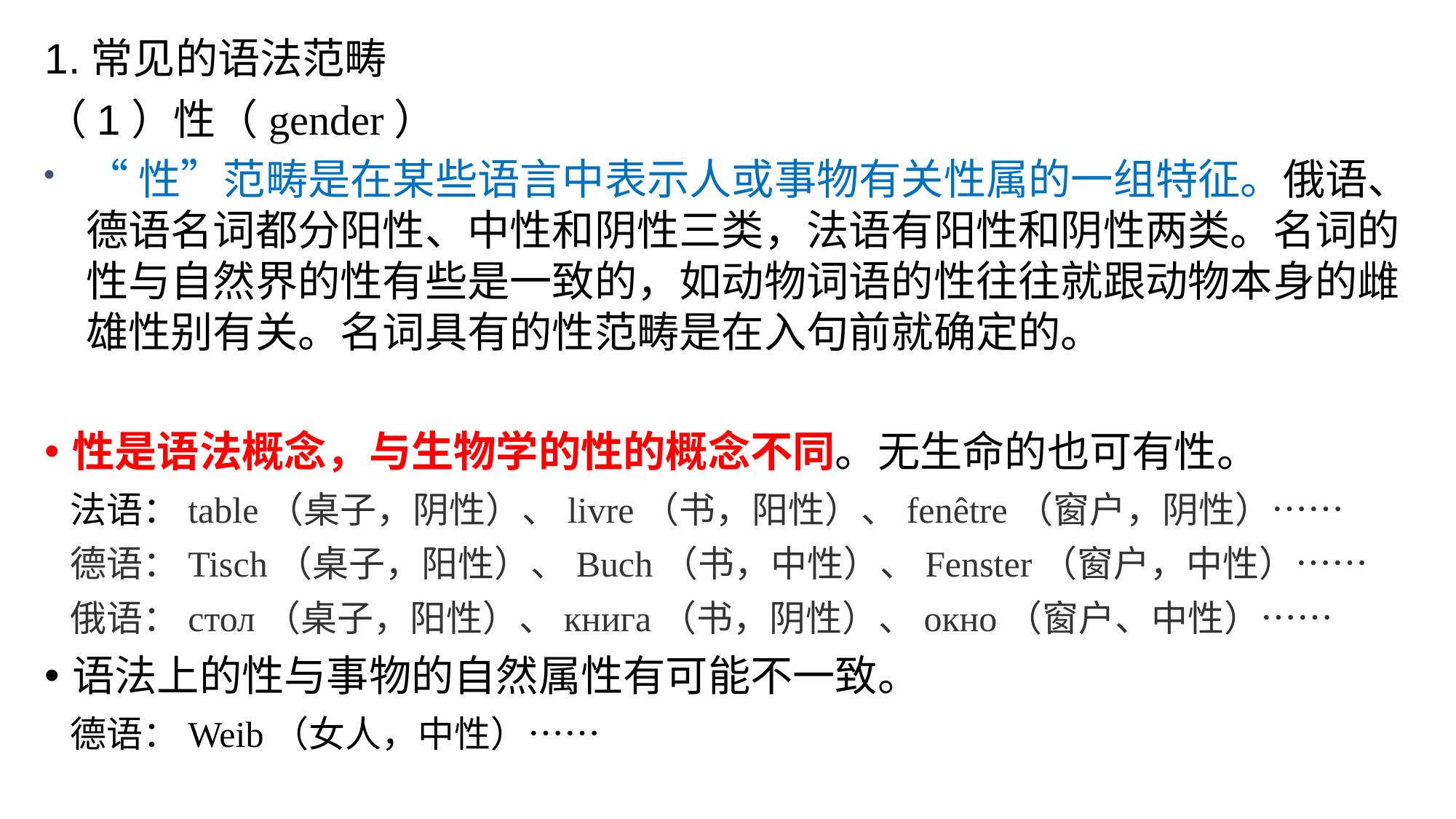

1.常见的语法范畴
（1）性（gender）
“性”范畴是在某些语言中表示人或事物有关性属的一组特征。俄语、德语名词都分阳性、中性和阴性三类，法语有阳性和阴性两类。名词的性与自然界的性有些是一致的，如动物词语的性往往就跟动物本身的雌雄性别有关。名词具有的性范畴是在入句前就确定的。

性是语法概念，与生物学的性的概念不同。无生命的也可有性。
  法语：table（桌子，阴性）、livre（书，阳性）、fenêtre（窗户，阴性）……
  德语：Tisch（桌子，阳性）、Buch（书，中性）、Fenster（窗户，中性）……
  俄语：стол（桌子，阳性）、книга（书，阴性）、окно（窗户、中性）……
语法上的性与事物的自然属性有可能不一致。
  德语：Weib（女人，中性）……